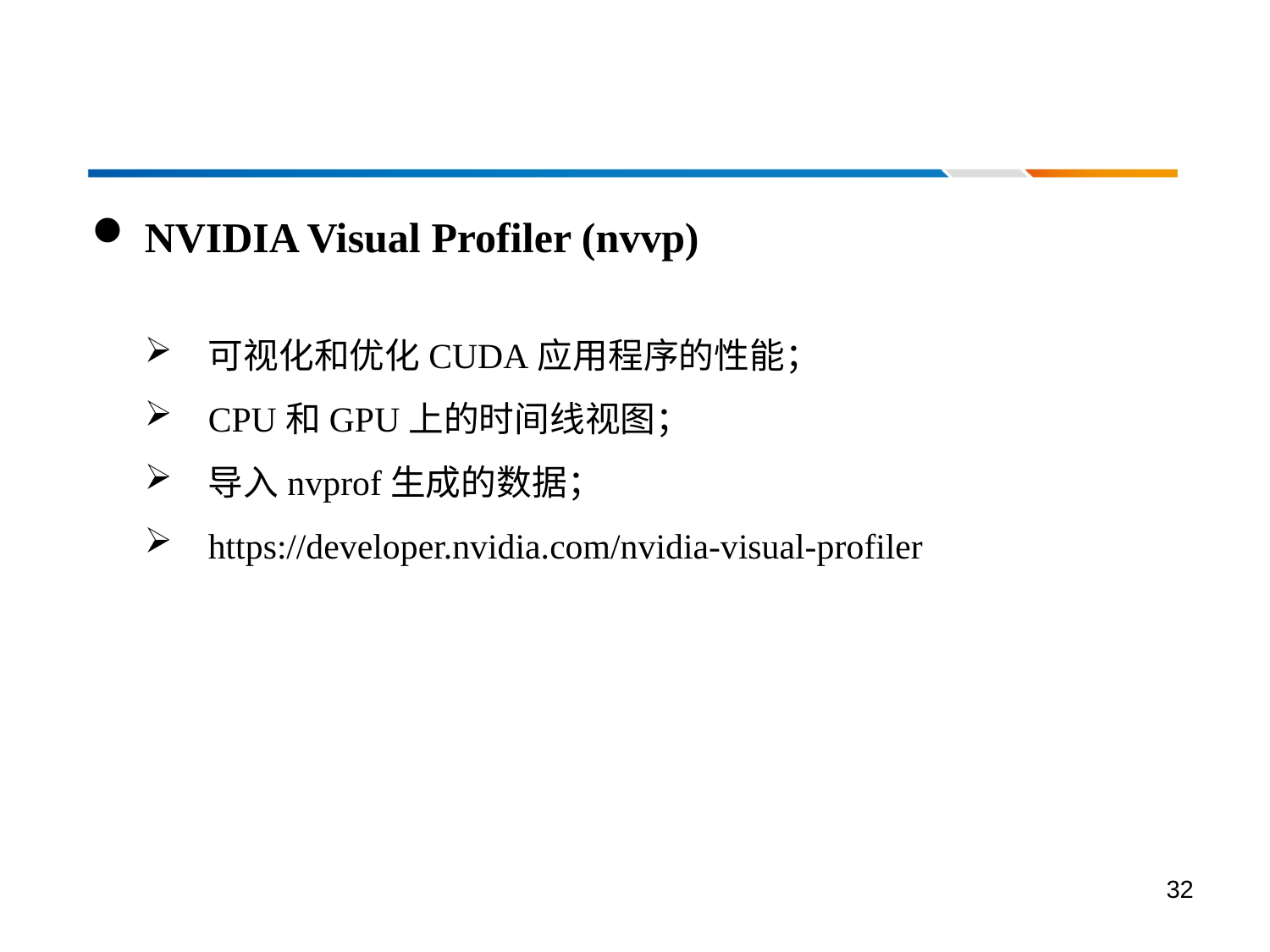

NVIDIA Visual Profiler (nvvp)
可视化和优化CUDA应用程序的性能；
CPU和GPU上的时间线视图；
导入nvprof生成的数据；
https://developer.nvidia.com/nvidia-visual-profiler
32